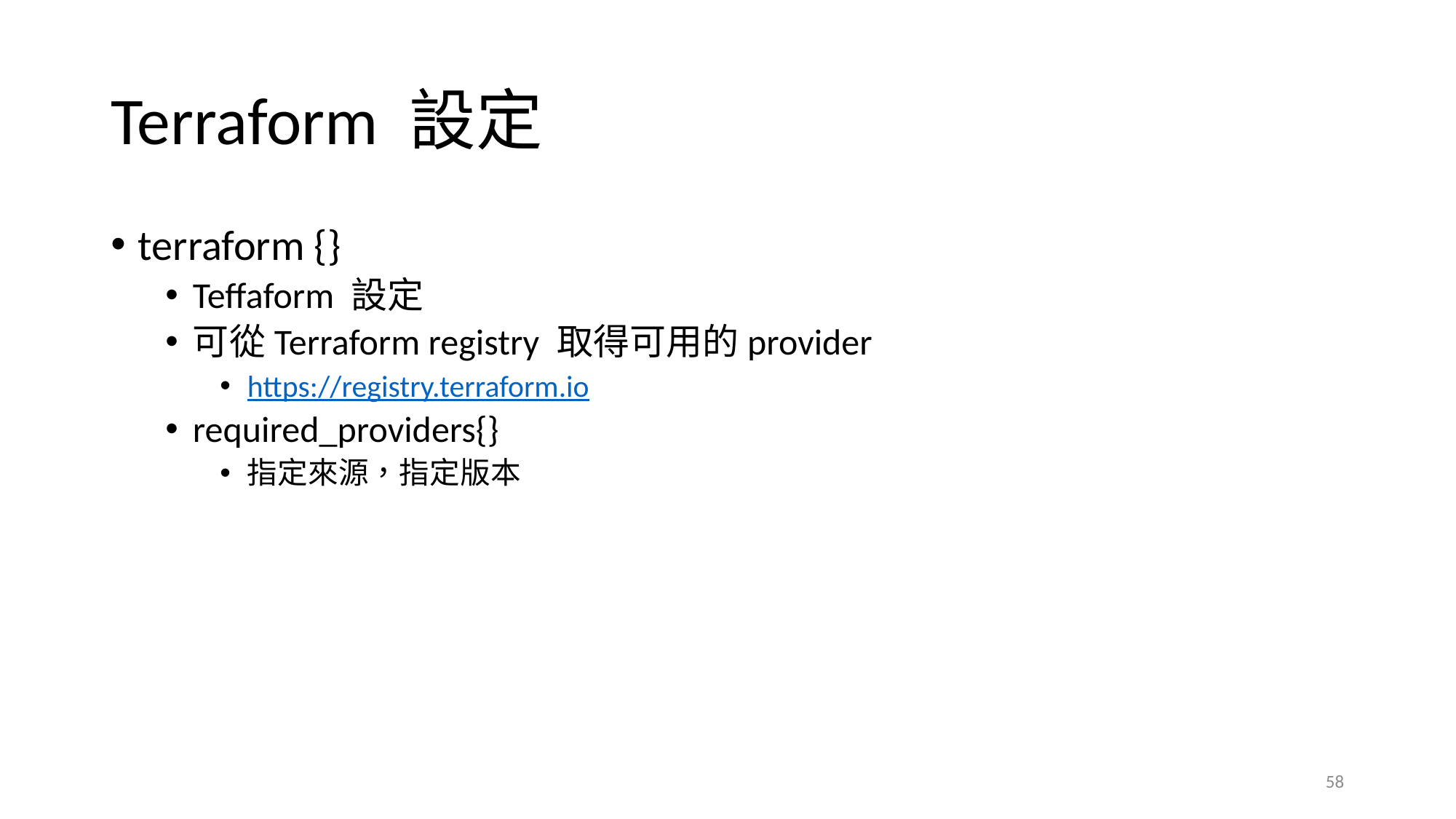

# Terraform 設定
terraform {}
Teffaform 設定
可從Terraform registry 取得可用的provider
https://registry.terraform.io
required_providers{}
指定來源，指定版本

58